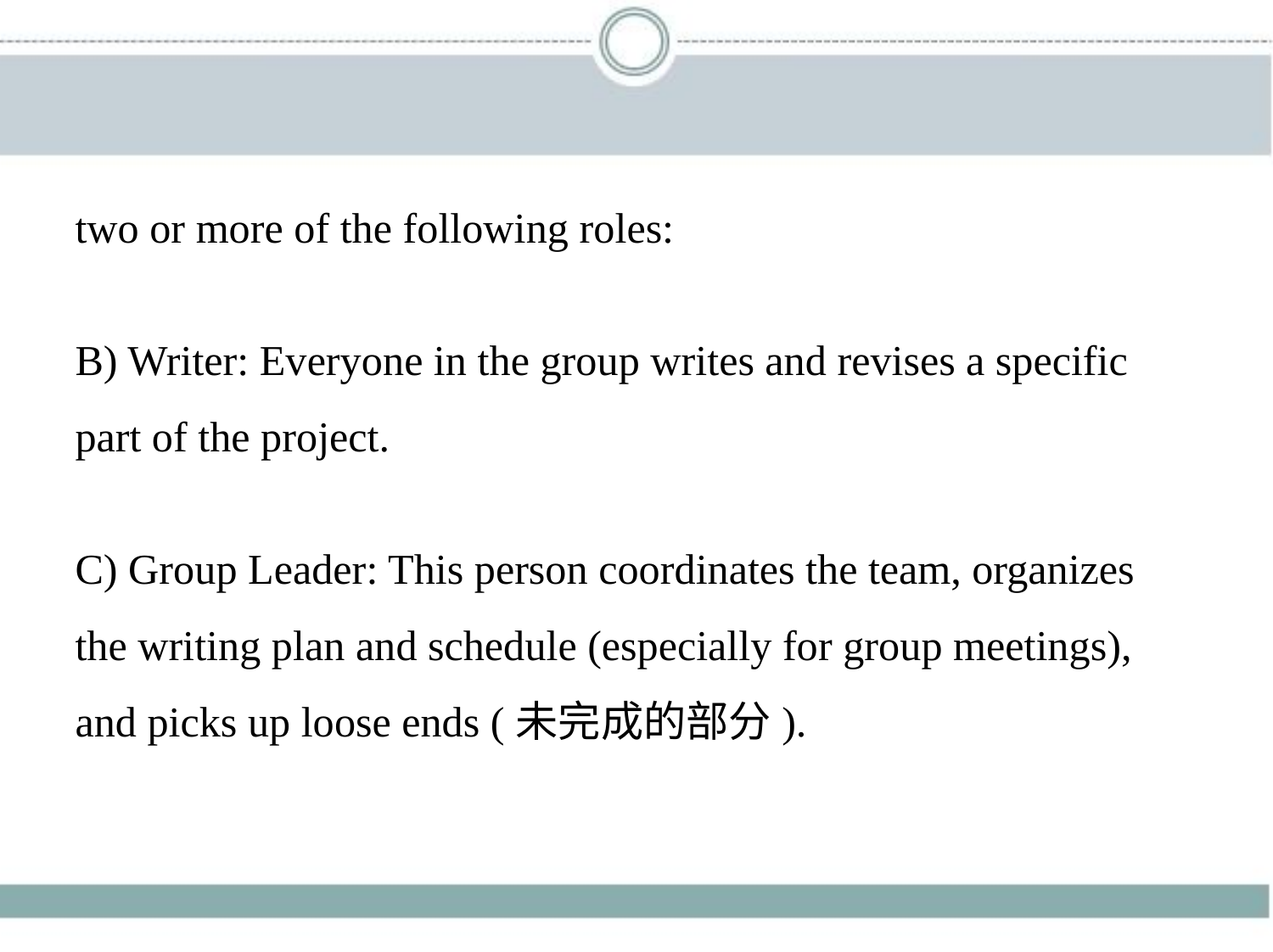

two or more of the following roles:
B) Writer: Everyone in the group writes and revises a specific
part of the project.
C) Group Leader: This person coordinates the team, organizes
the writing plan and schedule (especially for group meetings),
and picks up loose ends (未完成的部分).